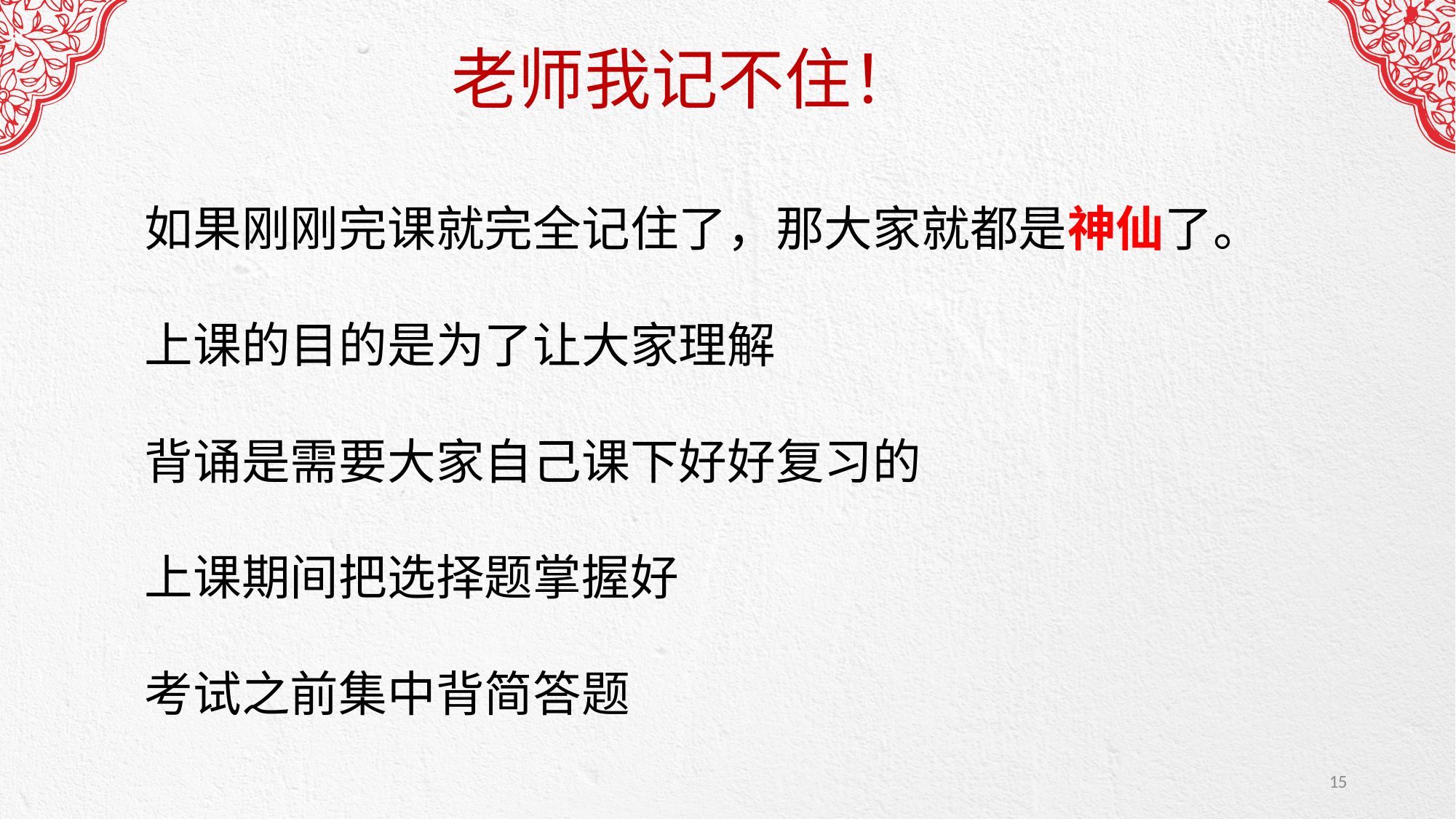

老师我记不住！
如果刚刚完课就完全记住了，那大家就都是神仙了。
上课的目的是为了让大家理解
背诵是需要大家自己课下好好复习的
上课期间把选择题掌握好
考试之前集中背简答题
15